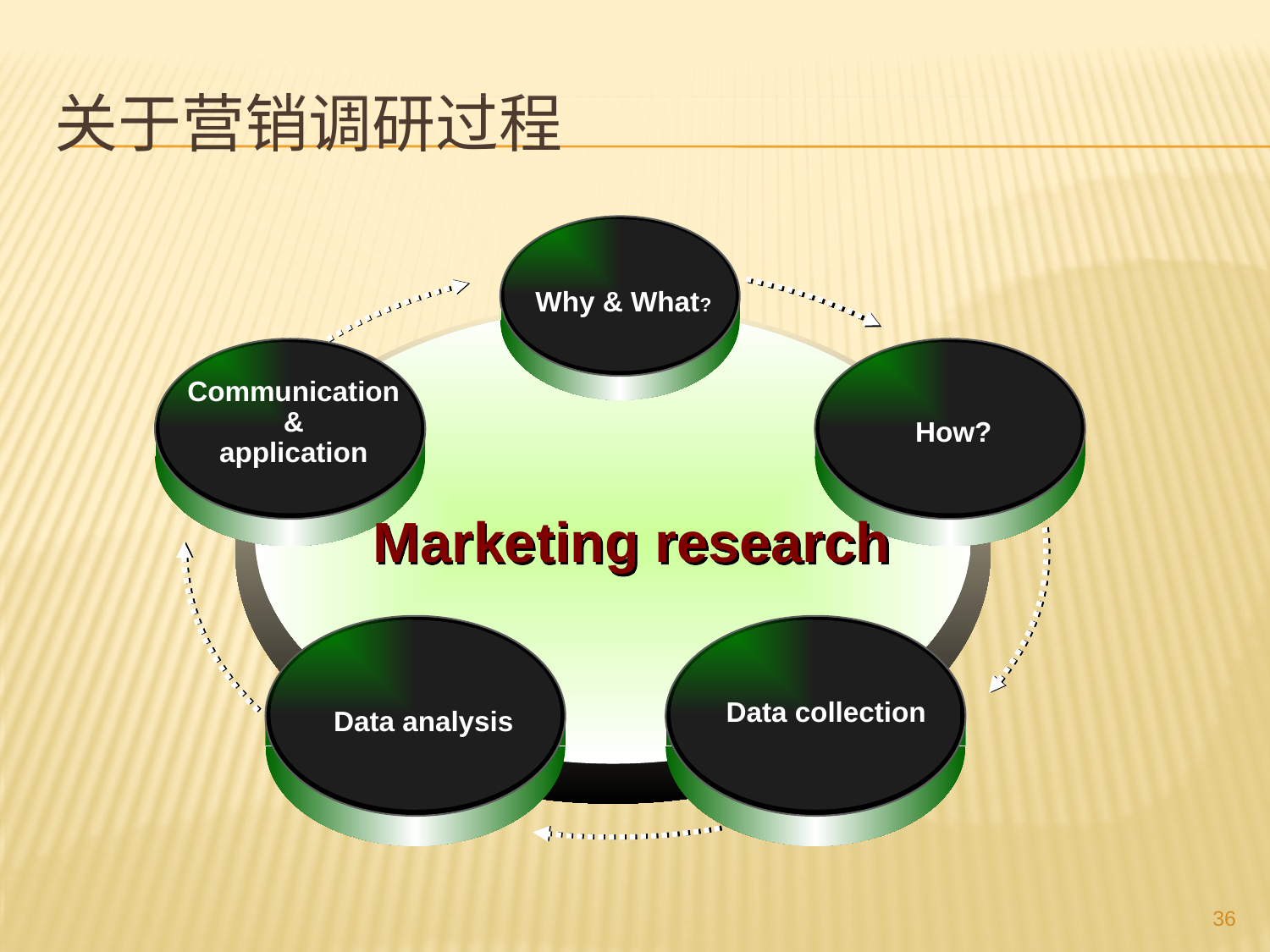

# 关于营销调研过程

Why & What?

Communication
 &
application
How?
Marketing research

Data collection
Data analysis

36